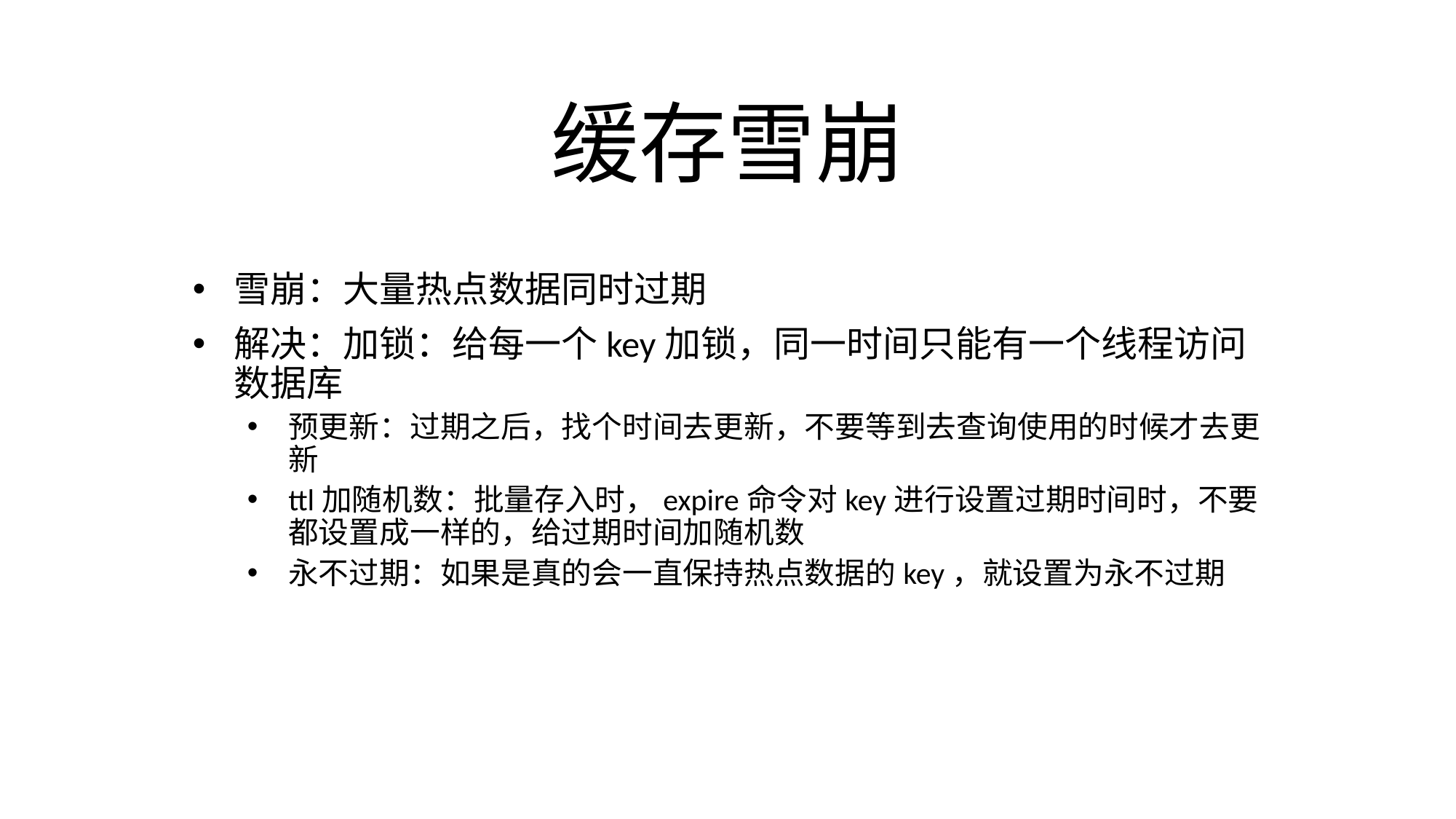

# 缓存雪崩
雪崩：大量热点数据同时过期
解决：加锁：给每一个key加锁，同一时间只能有一个线程访问数据库
预更新：过期之后，找个时间去更新，不要等到去查询使用的时候才去更新
ttl加随机数：批量存入时，expire命令对key进行设置过期时间时，不要都设置成一样的，给过期时间加随机数
永不过期：如果是真的会一直保持热点数据的key，就设置为永不过期